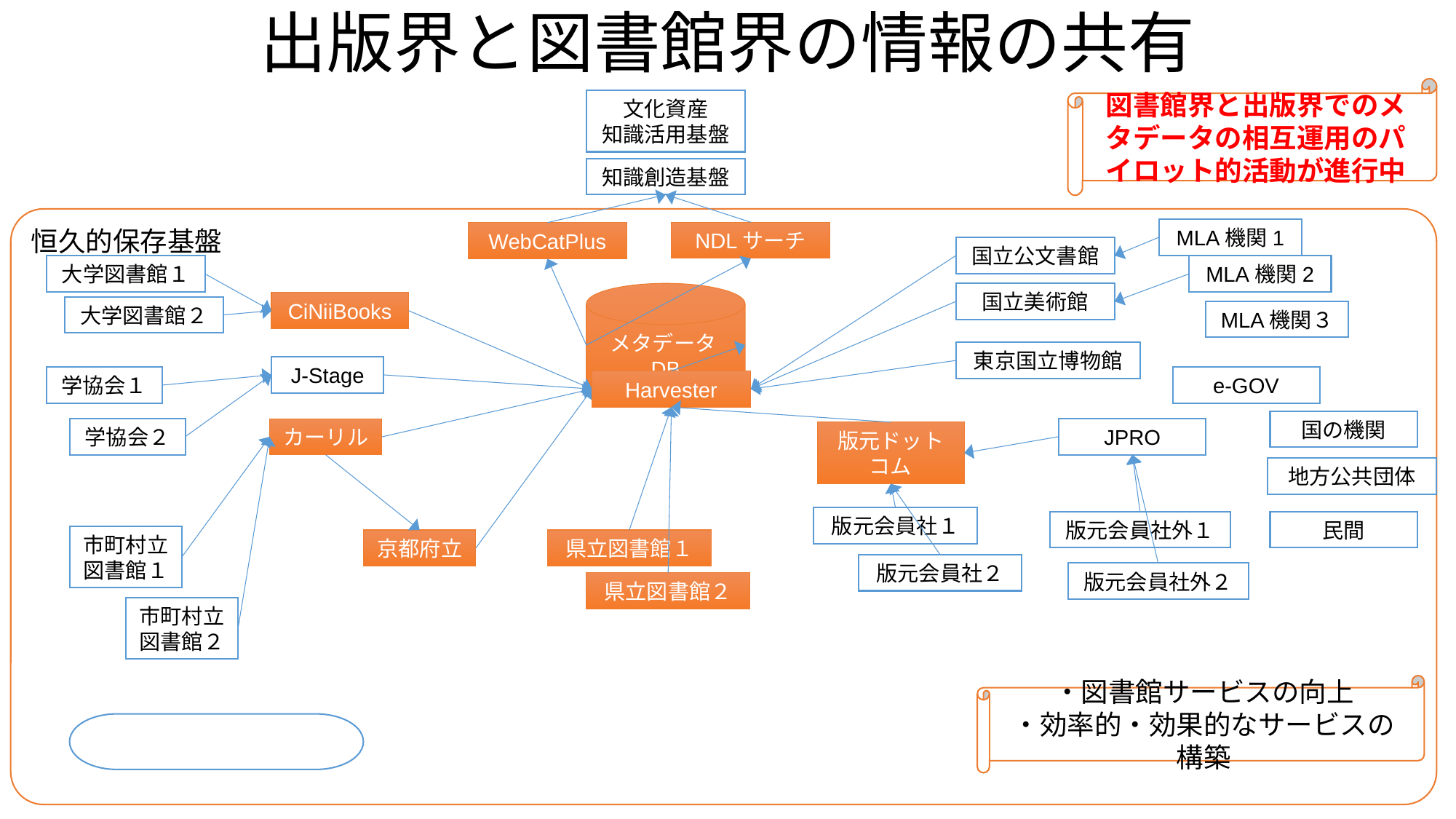

# 出版界と図書館界の情報の共有
図書館界と出版界でのメタデータの相互運用のパイロット的活動が進行中
文化資産
知識活用基盤
知識創造基盤
恒久的保存基盤
MLA機関1
NDLサーチ
WebCatPlus
国立公文書館
MLA機関2
大学図書館１
メタデータDB
国立美術館
CiNiiBooks
大学図書館２
MLA機関３
東京国立博物館
J-Stage
学協会１
e-GOV
Harvester
国の機関
学協会２
JPRO
カーリル
版元ドットコム
地方公共団体
版元会員社１
版元会員社外１
民間
市町村立図書館１
京都府立
県立図書館１
版元会員社２
版元会員社外２
県立図書館２
市町村立図書館２
・図書館サービスの向上
・効率的・効果的なサービスの構築